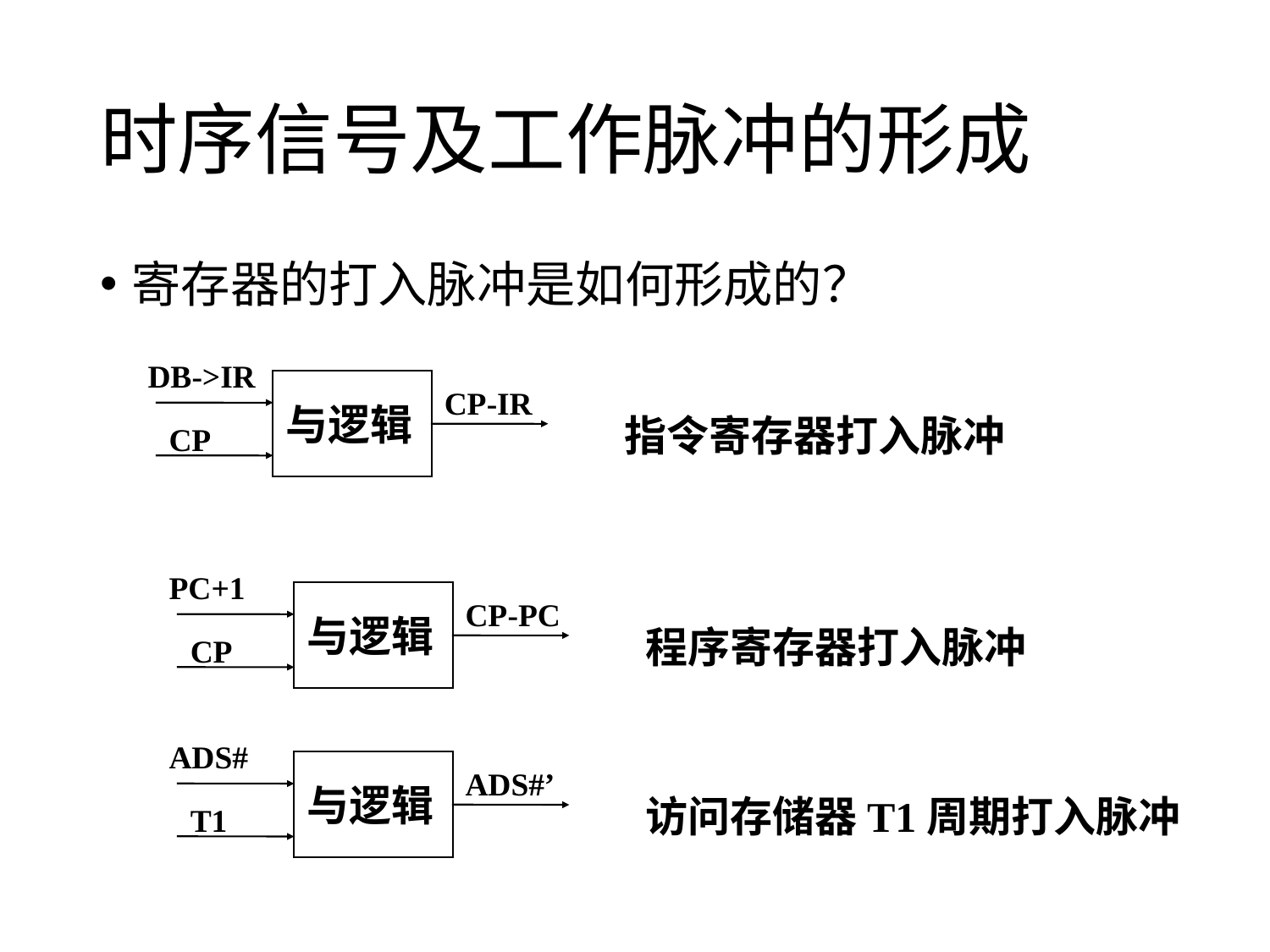

# 时序信号及工作脉冲的形成
寄存器的打入脉冲是如何形成的？

DB->IR
与逻辑
CP-IR

指令寄存器打入脉冲
CP

PC+1
与逻辑
CP-PC

程序寄存器打入脉冲
CP

ADS#
与逻辑
ADS#’

访问存储器T1周期打入脉冲
T1